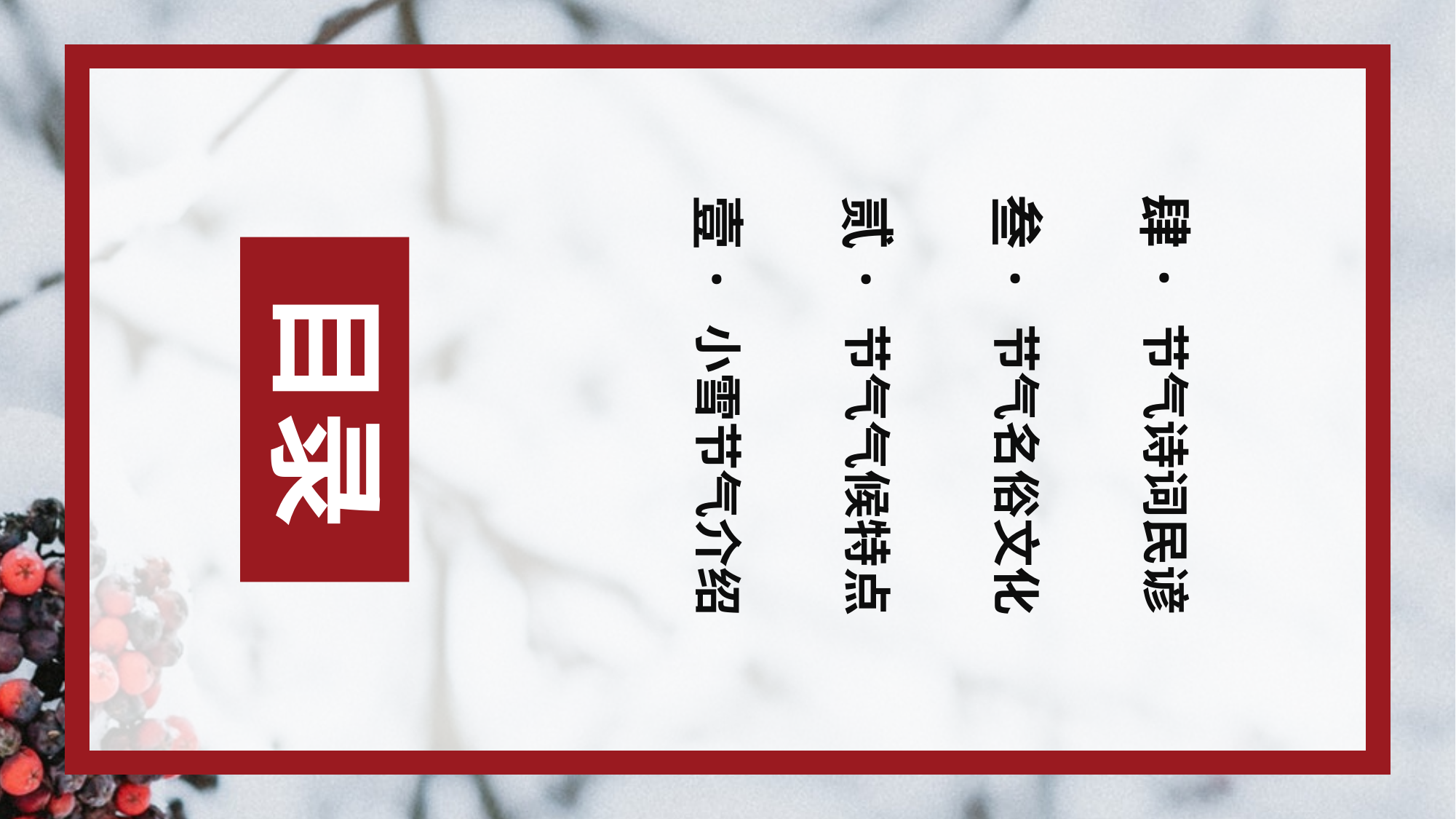

肆·
叁·
壹·
贰·
目录
节气诗词民谚
节气名俗文化
小雪节气介绍
节气气候特点